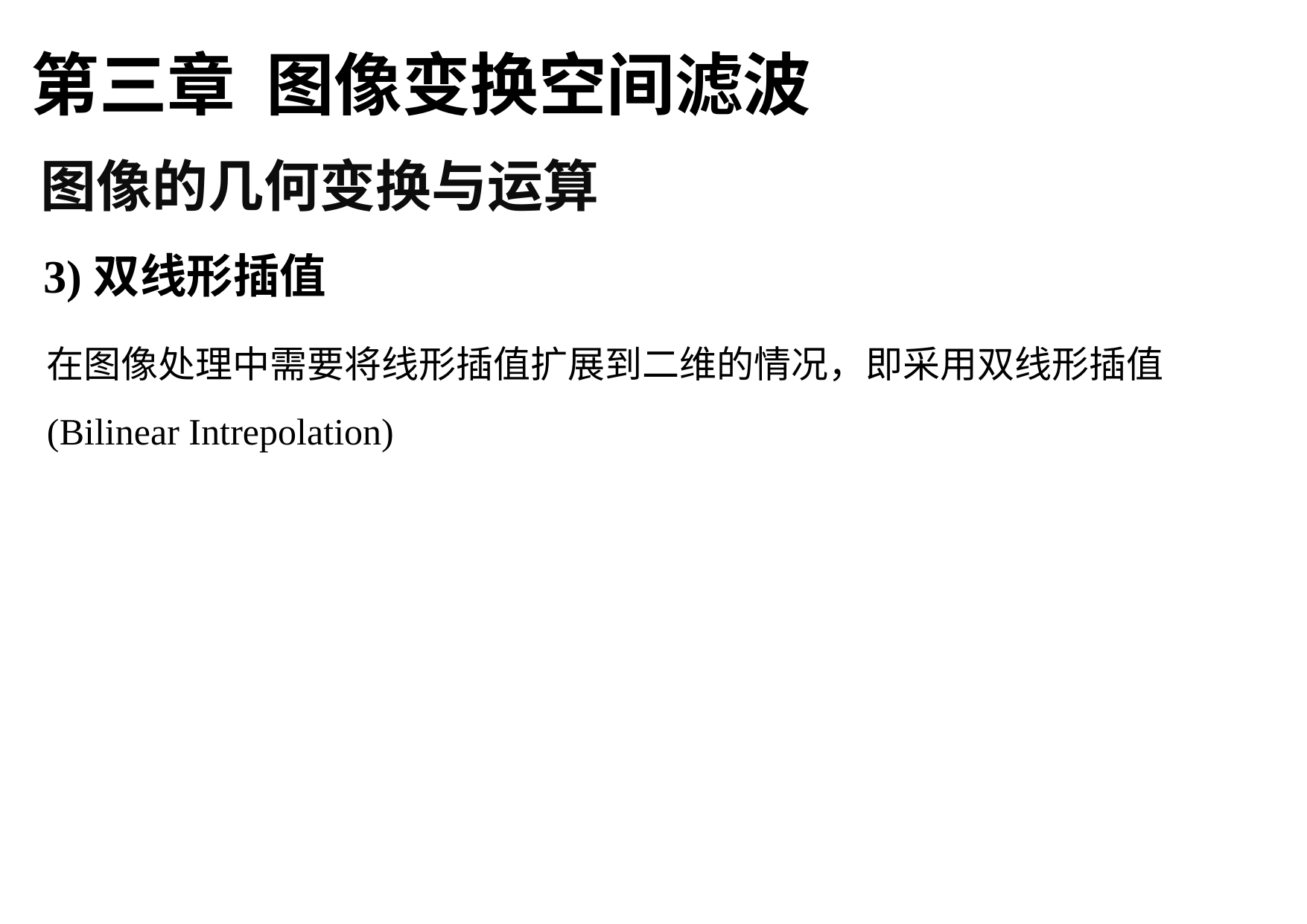

第三章  图像变换空间滤波
图像的几何变换与运算
3)双线形插值
在图像处理中需要将线形插值扩展到二维的情况，即采用双线形插值(Bilinear Intrepolation)